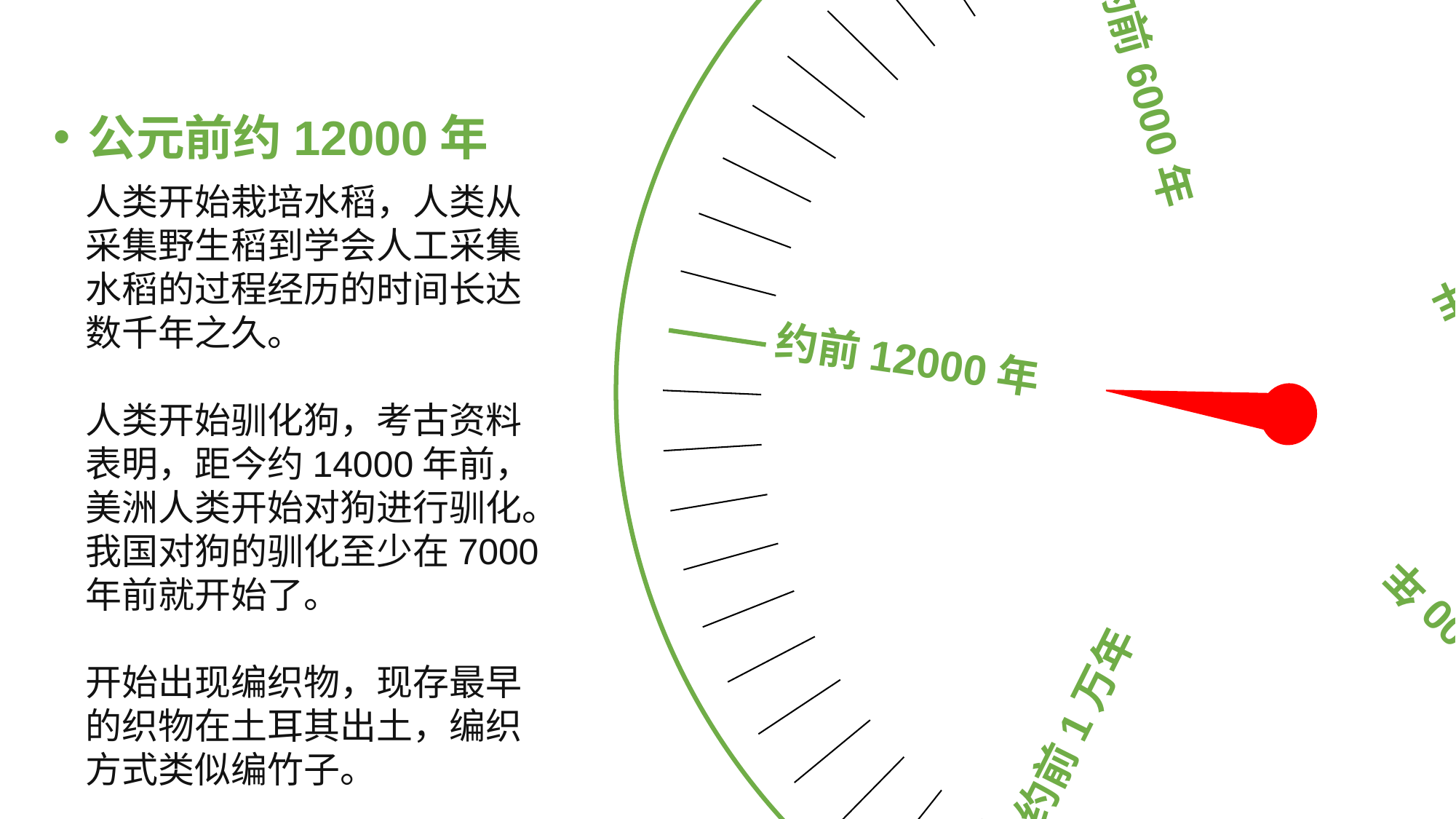

约前1万年
约前12000年
约前9000年
约前6000年
约前8000年
公元前约12000年
人类开始栽培水稻，人类从采集野生稻到学会人工采集水稻的过程经历的时间长达数千年之久。

人类开始驯化狗，考古资料表明，距今约14000年前，美洲人类开始对狗进行驯化。我国对狗的驯化至少在7000年前就开始了。

开始出现编织物，现存最早的织物在土耳其出土，编织方式类似编竹子。